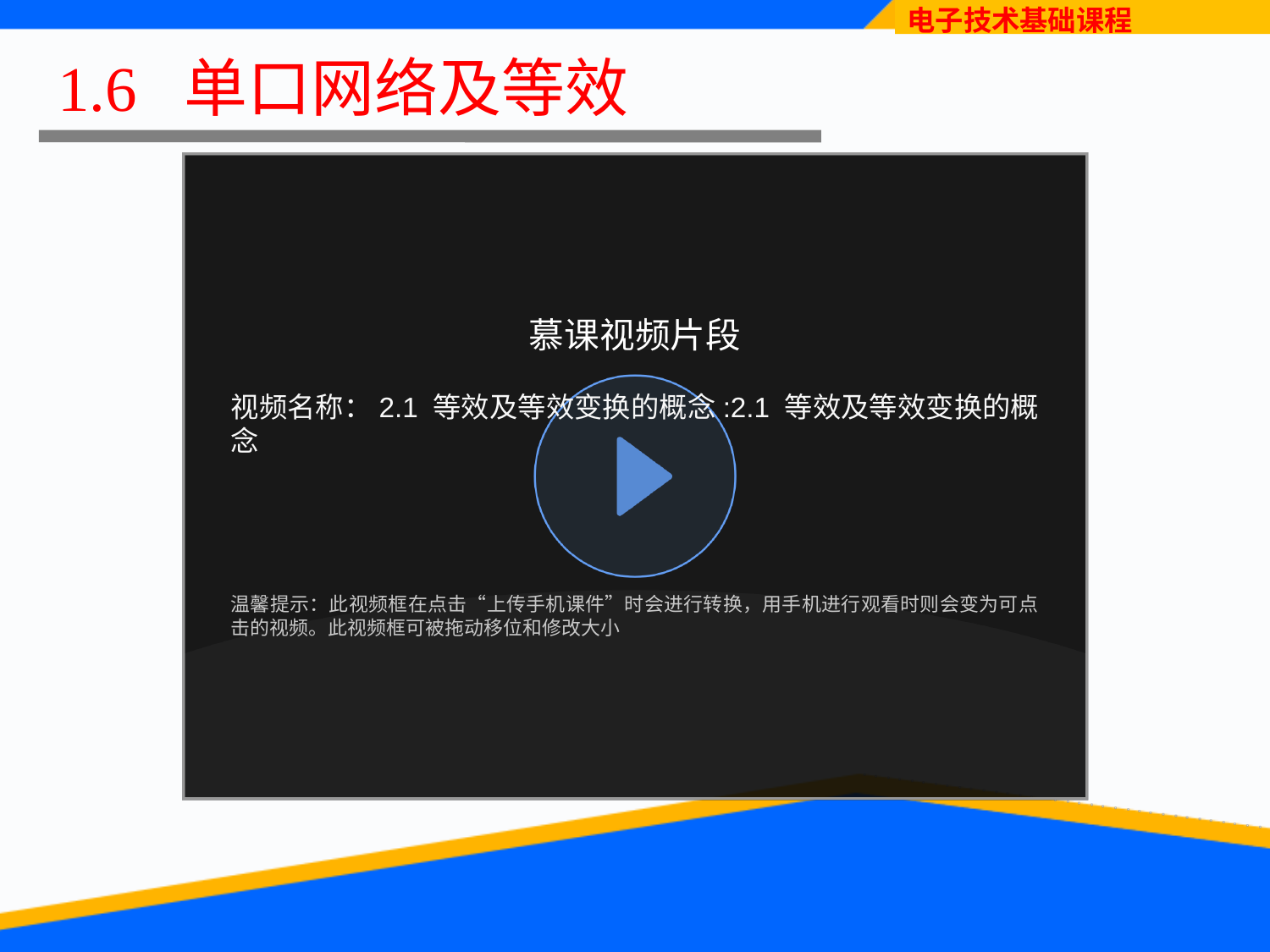

# 1.6  单口网络及等效
慕课视频片段

视频名称：2.1 等效及等效变换的概念:2.1 等效及等效变换的概念

温馨提示：此视频框在点击“上传手机课件”时会进行转换，用手机进行观看时则会变为可点击的视频。此视频框可被拖动移位和修改大小